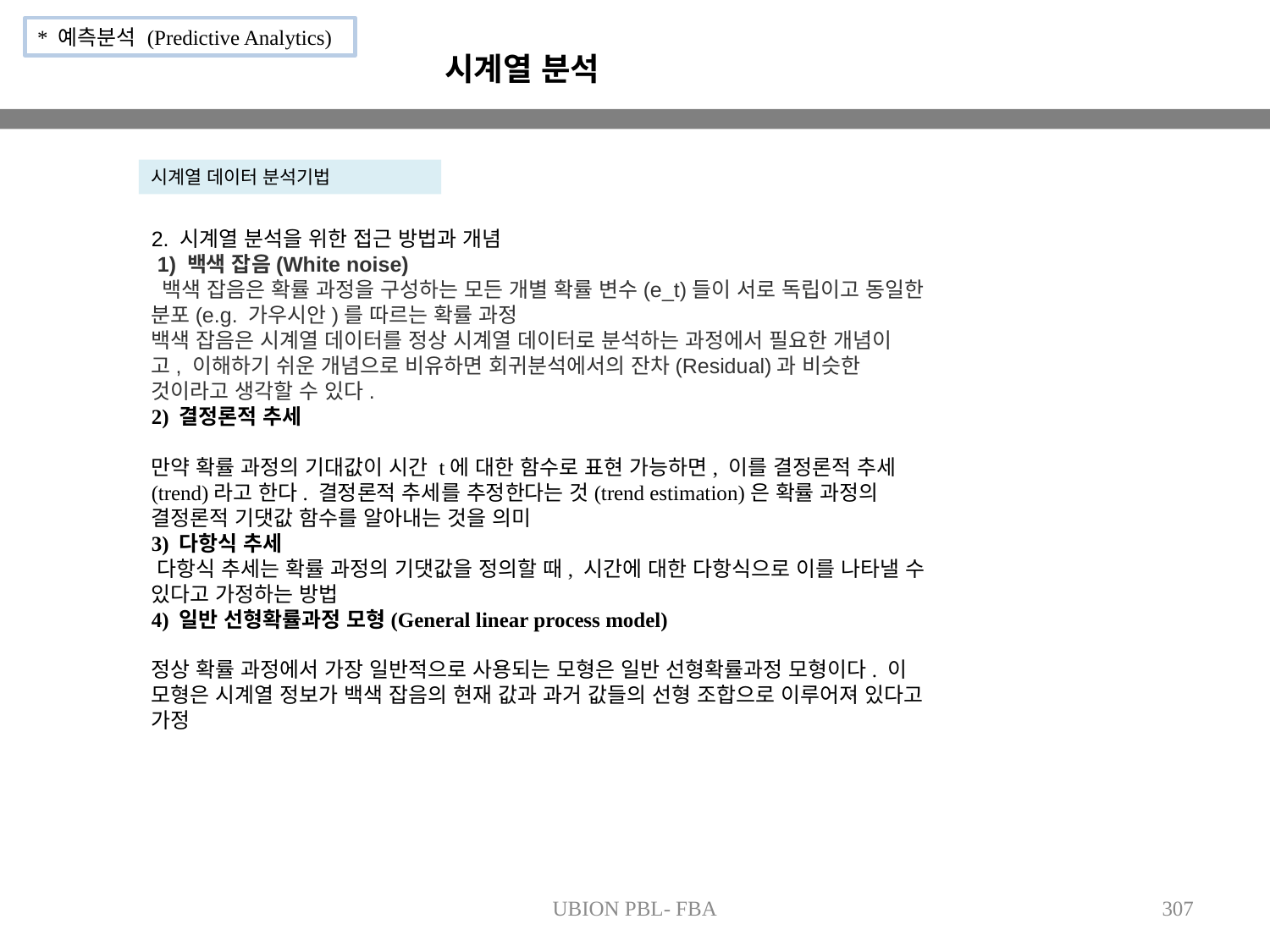

* 예측분석 (Predictive Analytics)
시계열 분석

시계열 데이터 분석기법
2. 시계열 분석을 위한 접근 방법과 개념
 1) 백색 잡음(White noise)
 백색 잡음은 확률 과정을 구성하는 모든 개별 확률 변수(e_t)들이 서로 독립이고 동일한 분포(e.g. 가우시안)를 따르는 확률 과정
백색 잡음은 시계열 데이터를 정상 시계열 데이터로 분석하는 과정에서 필요한 개념이고, 이해하기 쉬운 개념으로 비유하면 회귀분석에서의 잔차(Residual)과 비슷한 것이라고 생각할 수 있다.
2) 결정론적 추세
만약 확률 과정의 기대값이 시간 t에 대한 함수로 표현 가능하면, 이를 결정론적 추세(trend)라고 한다. 결정론적 추세를 추정한다는 것(trend estimation)은 확률 과정의 결정론적 기댓값 함수를 알아내는 것을 의미
3) 다항식 추세
 다항식 추세는 확률 과정의 기댓값을 정의할 때, 시간에 대한 다항식으로 이를 나타낼 수 있다고 가정하는 방법
4) 일반 선형확률과정 모형(General linear process model)
정상 확률 과정에서 가장 일반적으로 사용되는 모형은 일반 선형확률과정 모형이다. 이 모형은 시계열 정보가 백색 잡음의 현재 값과 과거 값들의 선형 조합으로 이루어져 있다고 가정
UBION PBL- FBA
307